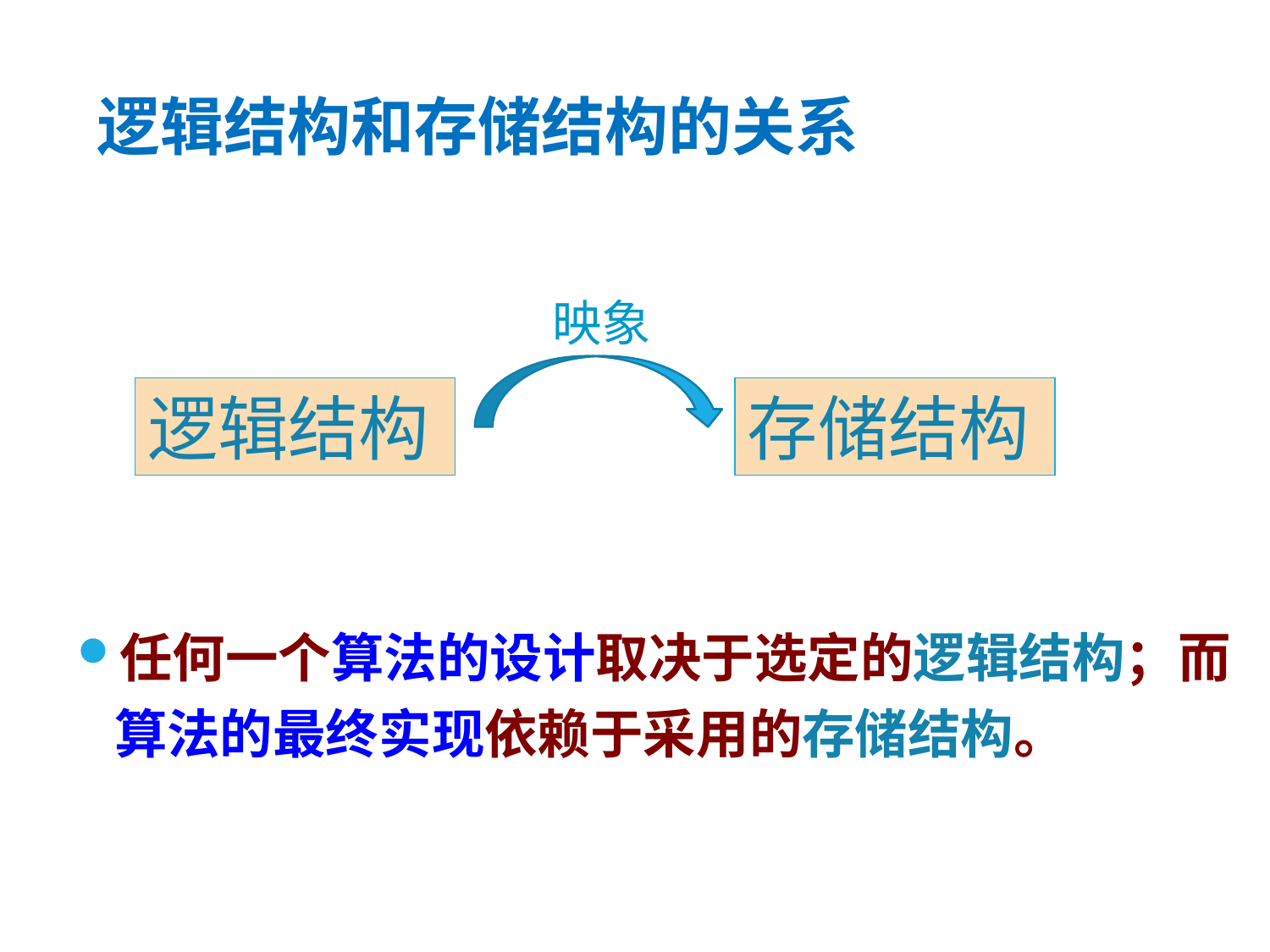

逻辑结构和存储结构的关系
映象

逻辑结构
存储结构
任何一个算法的设计取决于选定的逻辑结构；而算法的最终实现依赖于采用的存储结构。